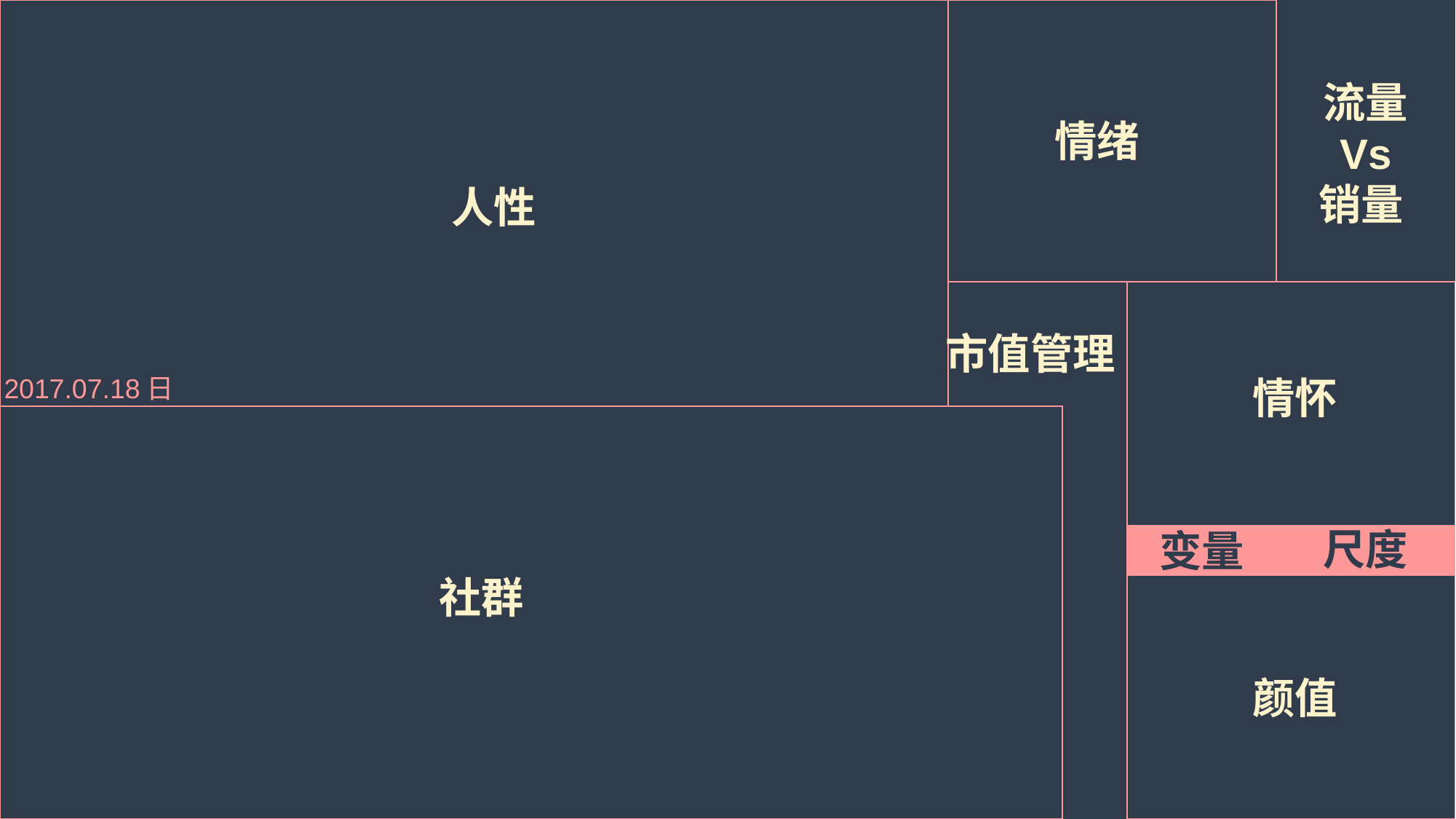

流量
Vs
销量
情绪
人性

市值管理
2017.07.18日
情怀

尺度
变量

社群

颜值